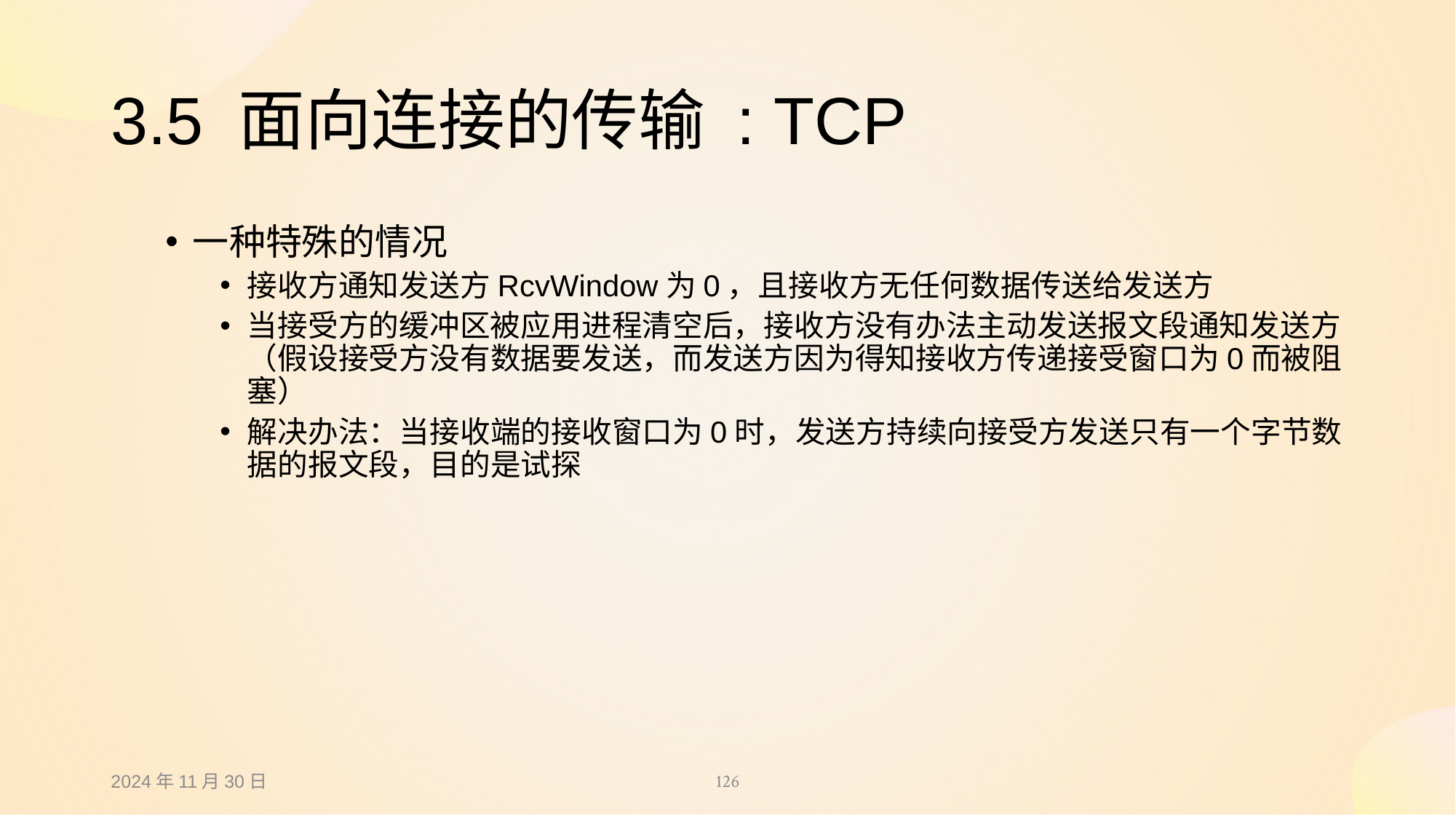

# 3.5 面向连接的传输 : TCP
一种特殊的情况
接收方通知发送方RcvWindow为0，且接收方无任何数据传送给发送方
当接受方的缓冲区被应用进程清空后，接收方没有办法主动发送报文段通知发送方（假设接受方没有数据要发送，而发送方因为得知接收方传递接受窗口为0而被阻塞）
解决办法：当接收端的接收窗口为0时，发送方持续向接受方发送只有一个字节数据的报文段，目的是试探

2024年11月30日
126